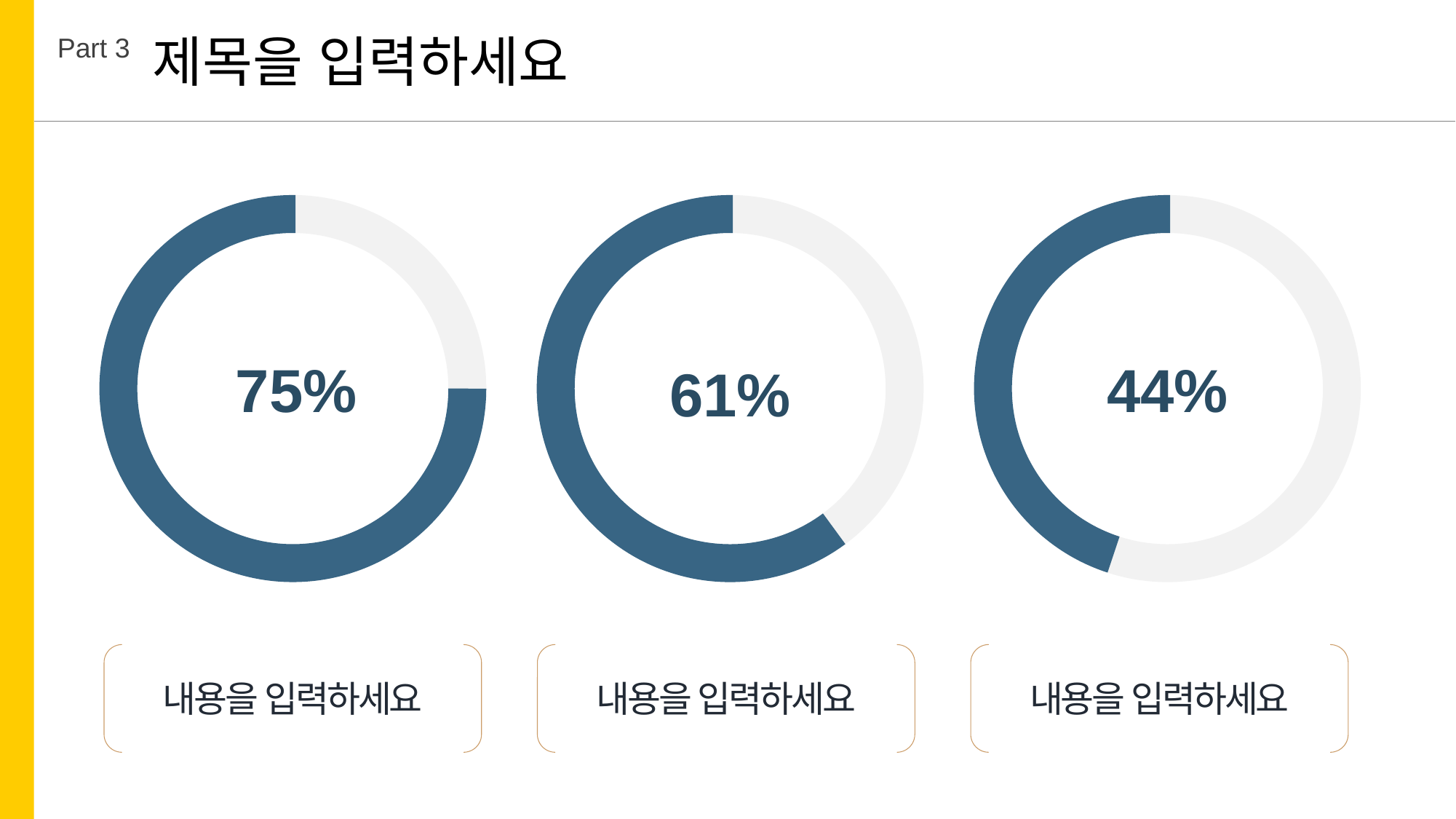

제목을 입력하세요
Part 3

75%

61%

44%

내용을 입력하세요

내용을 입력하세요

내용을 입력하세요